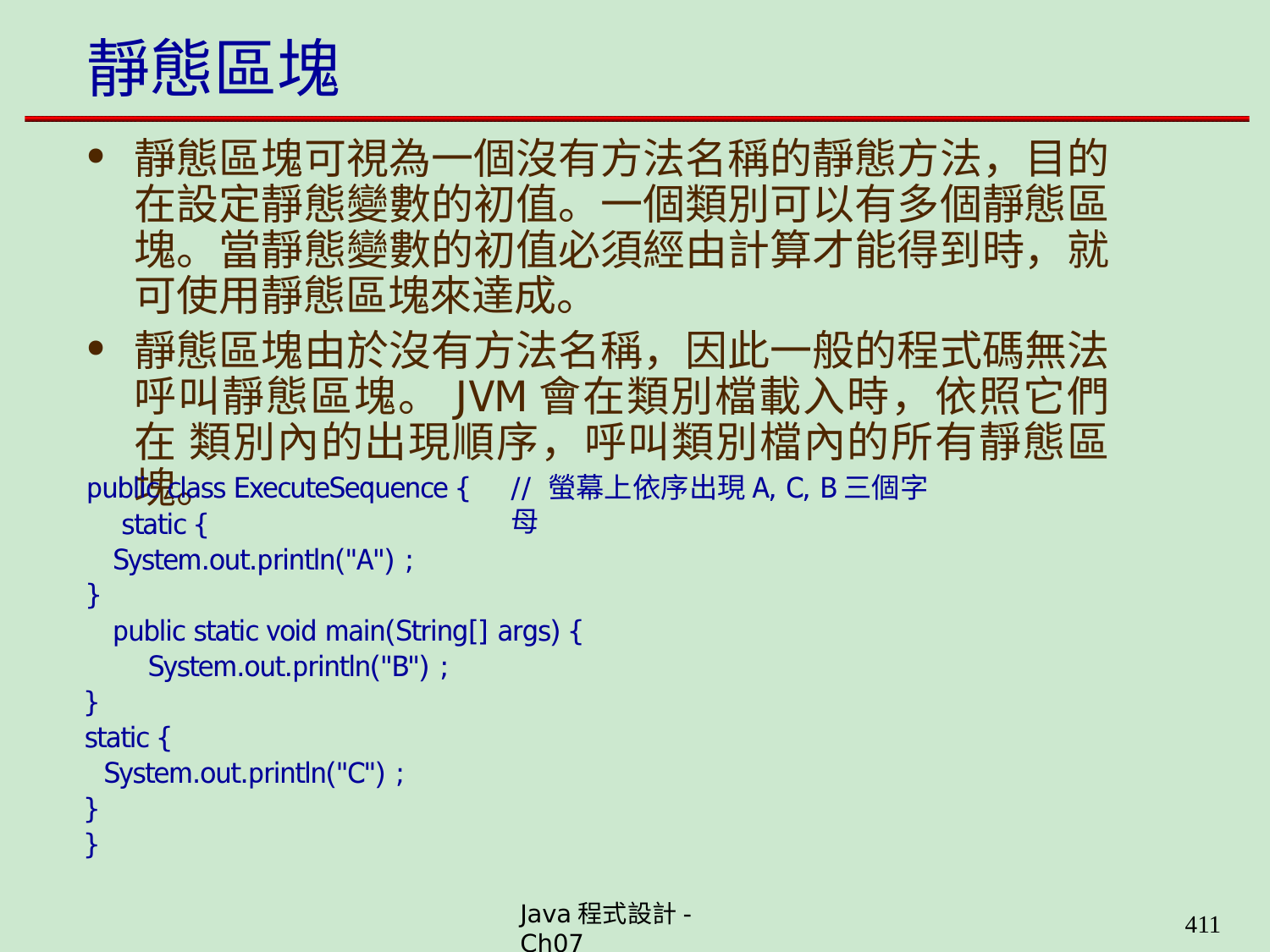

# 靜態區塊
靜態區塊可視為一個沒有方法名稱的靜態方法，目的 在設定靜態變數的初值。一個類別可以有多個靜態區 塊。當靜態變數的初值必須經由計算才能得到時，就 可使用靜態區塊來達成。
靜態區塊由於沒有方法名稱，因此一般的程式碼無法 呼叫靜態區塊。JVM會在類別檔載入時，依照它們在 類別內的出現順序，呼叫類別檔內的所有靜態區塊。
public class ExecuteSequence {  static {
System.out.println("A") ;
}
// 螢幕上依序出現A, C, B三個字母
public static void main(String[] args) {  System.out.println("B") ;
}
static {
System.out.println("C") ;
}
}
Java程式設計-Ch07
411